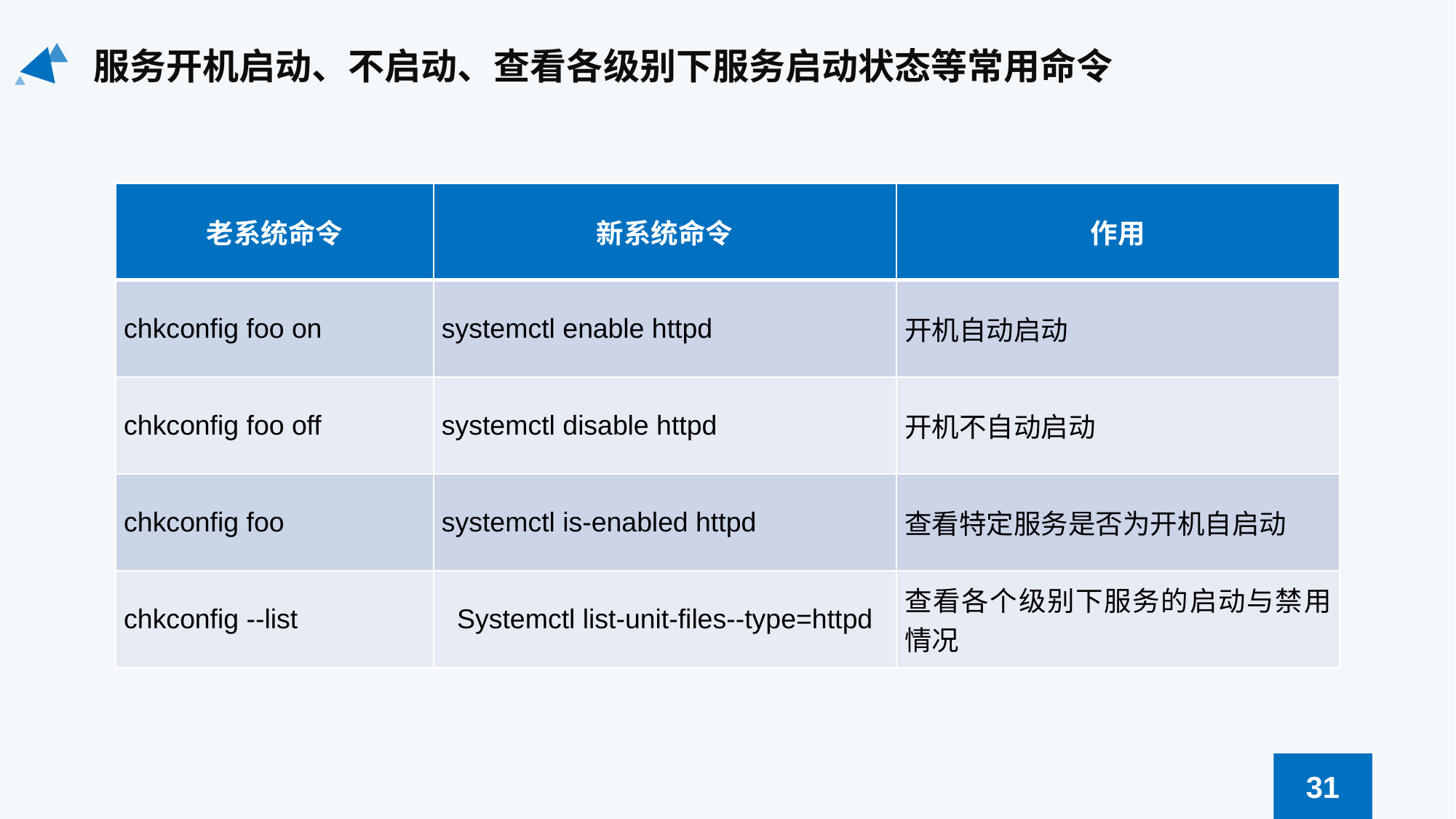

服务开机启动、不启动、查看各级别下服务启动状态等常用命令

| 老系统命令 | 新系统命令 | 作用 |
| --- | --- | --- |
| chkconfig foo on | systemctl enable httpd | 开机自动启动 |
| chkconfig foo off | systemctl disable httpd | 开机不自动启动 |
| chkconfig foo | systemctl is-enabled httpd | 查看特定服务是否为开机自启动 |
| chkconfig --list | Systemctl list-unit-files--type=httpd | 查看各个级别下服务的启动与禁用情况 |

31